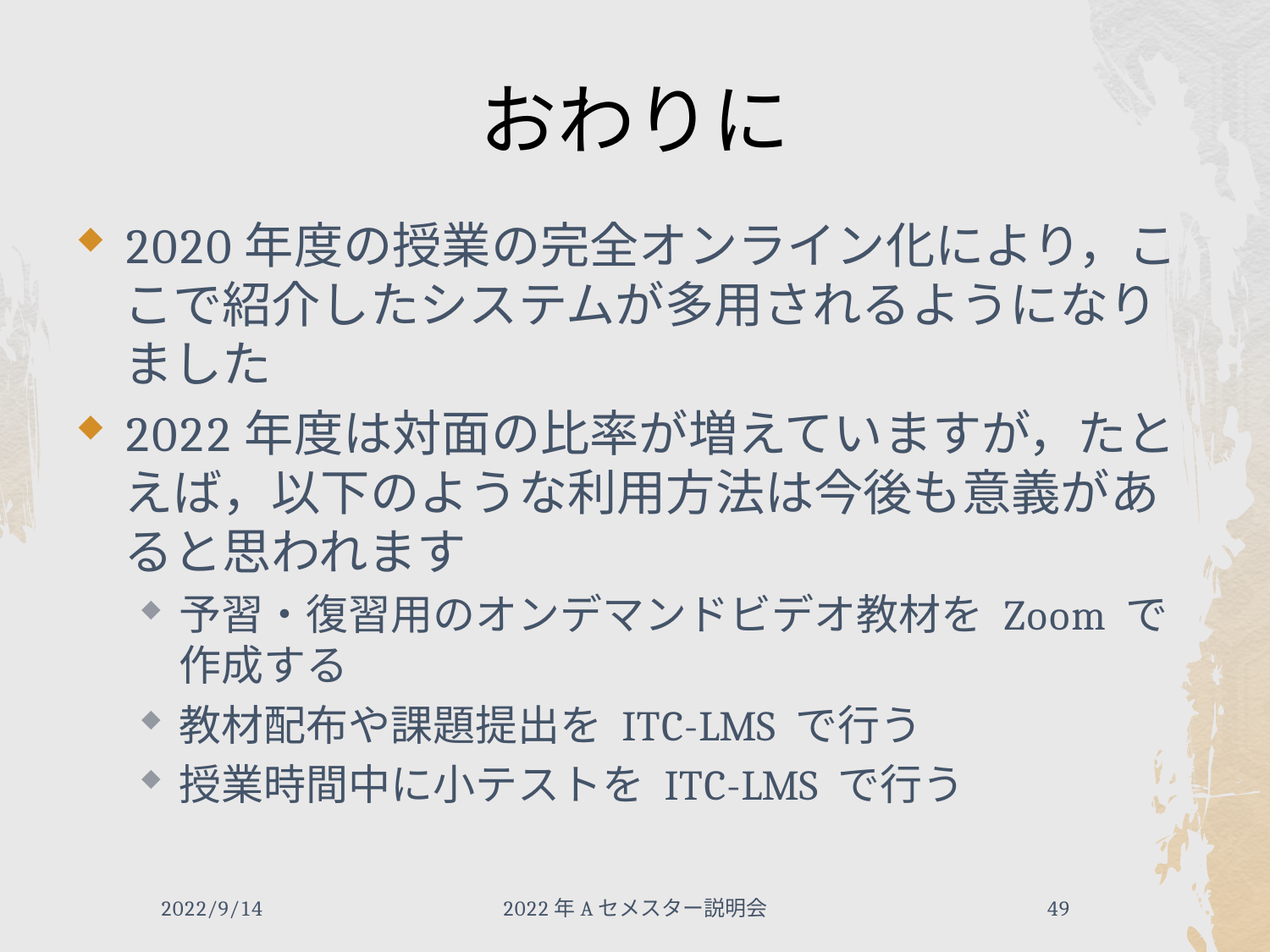

# おわりに
2020年度の授業の完全オンライン化により，ここで紹介したシステムが多用されるようになりました
2022年度は対面の比率が増えていますが，たとえば，以下のような利用方法は今後も意義があると思われます
予習・復習用のオンデマンドビデオ教材を Zoom で作成する
教材配布や課題提出を ITC-LMS で行う
授業時間中に小テストを ITC-LMS で行う
2022/9/14
2022年Aセメスター説明会
49